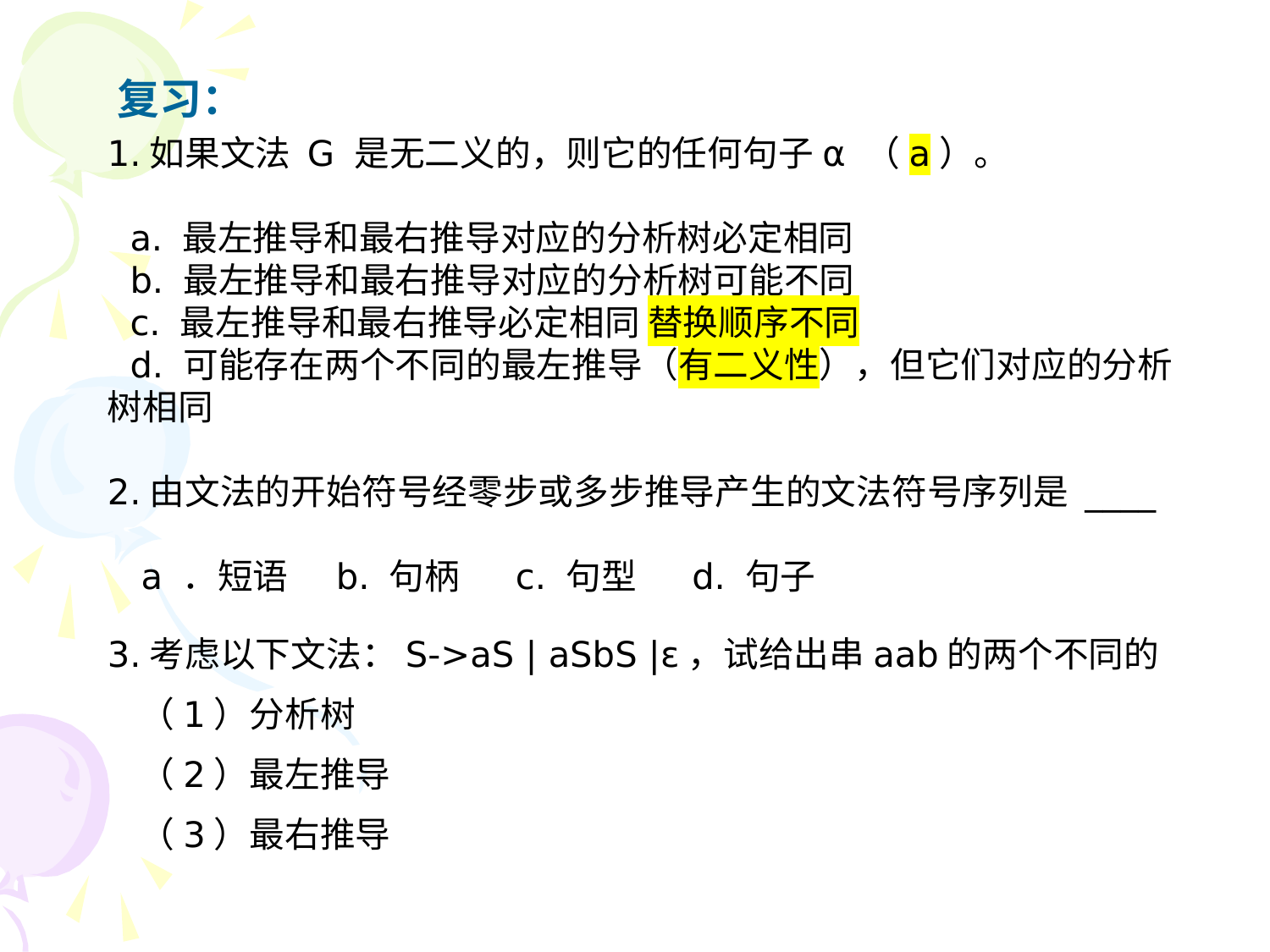

复习：
1.如果文法 G 是无二义的，则它的任何句子α （a）。

  a. 最左推导和最右推导对应的分析树必定相同
  b. 最左推导和最右推导对应的分析树可能不同
  c. 最左推导和最右推导必定相同 替换顺序不同
  d. 可能存在两个不同的最左推导（有二义性），但它们对应的分析树相同

2.由文法的开始符号经零步或多步推导产生的文法符号序列是 ____

   a ．短语     b. 句柄      c. 句型      d. 句子
3.考虑以下文法：S->aS | aSbS |ε，试给出串aab的两个不同的
   （1）分析树
   （2）最左推导
   （3）最右推导
48